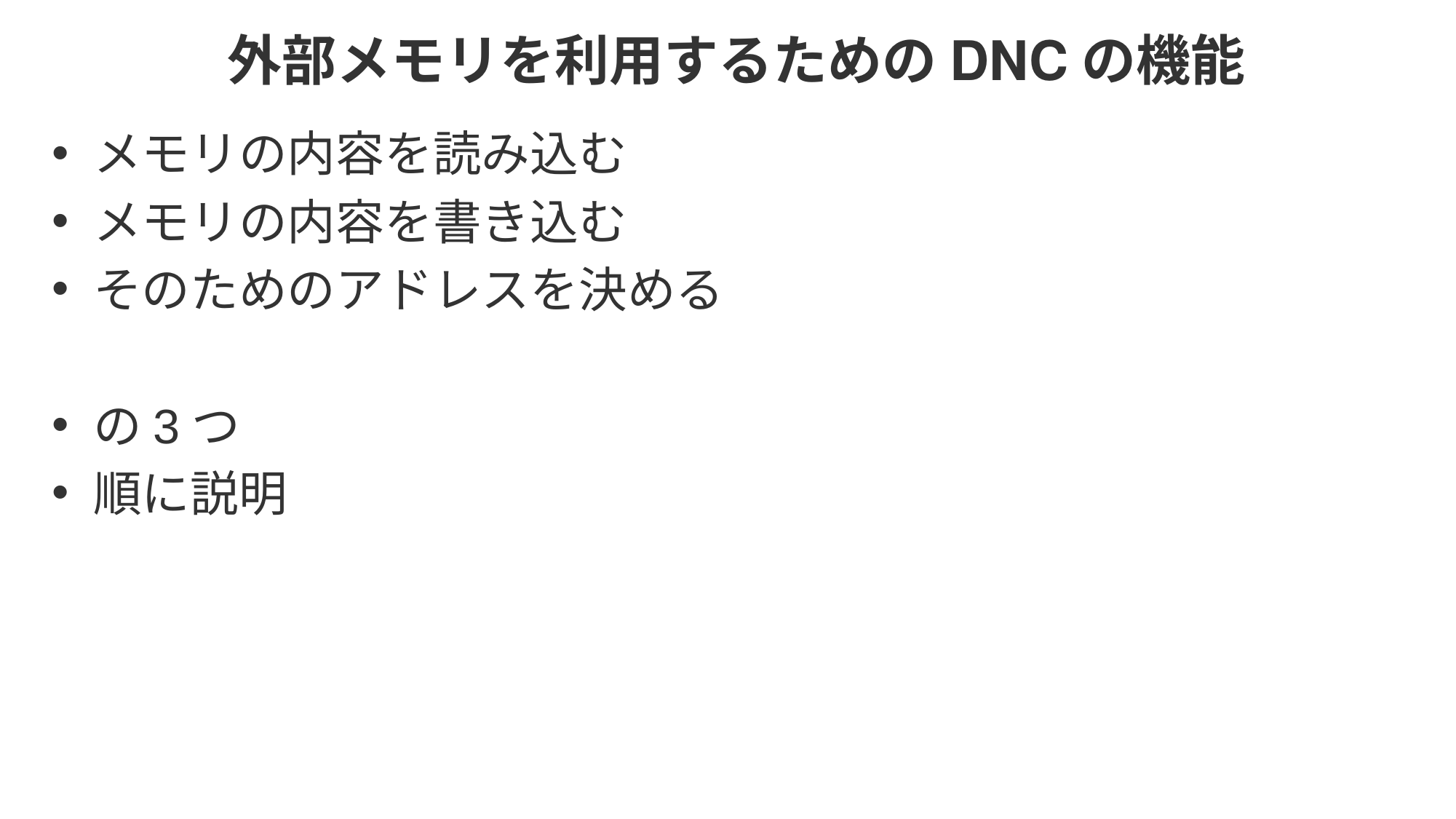

# 外部メモリを利用するためのDNCの機能
メモリの内容を読み込む
メモリの内容を書き込む
そのためのアドレスを決める

の3つ
順に説明